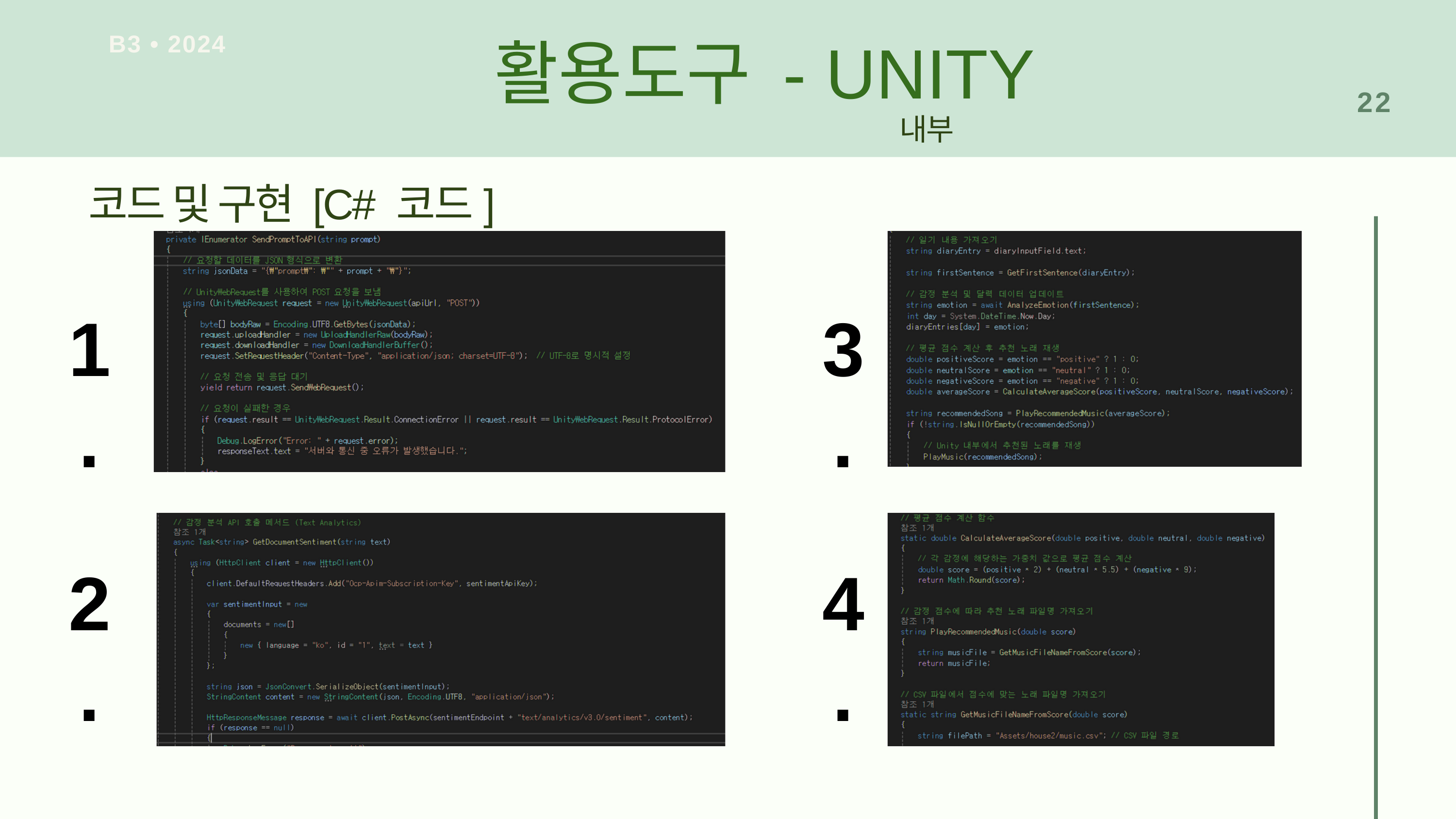

활용도구 - UNITY
B3 • 2024
22

내부
코드 및 구현 [C# 코드]

1.
3.

2.
4.